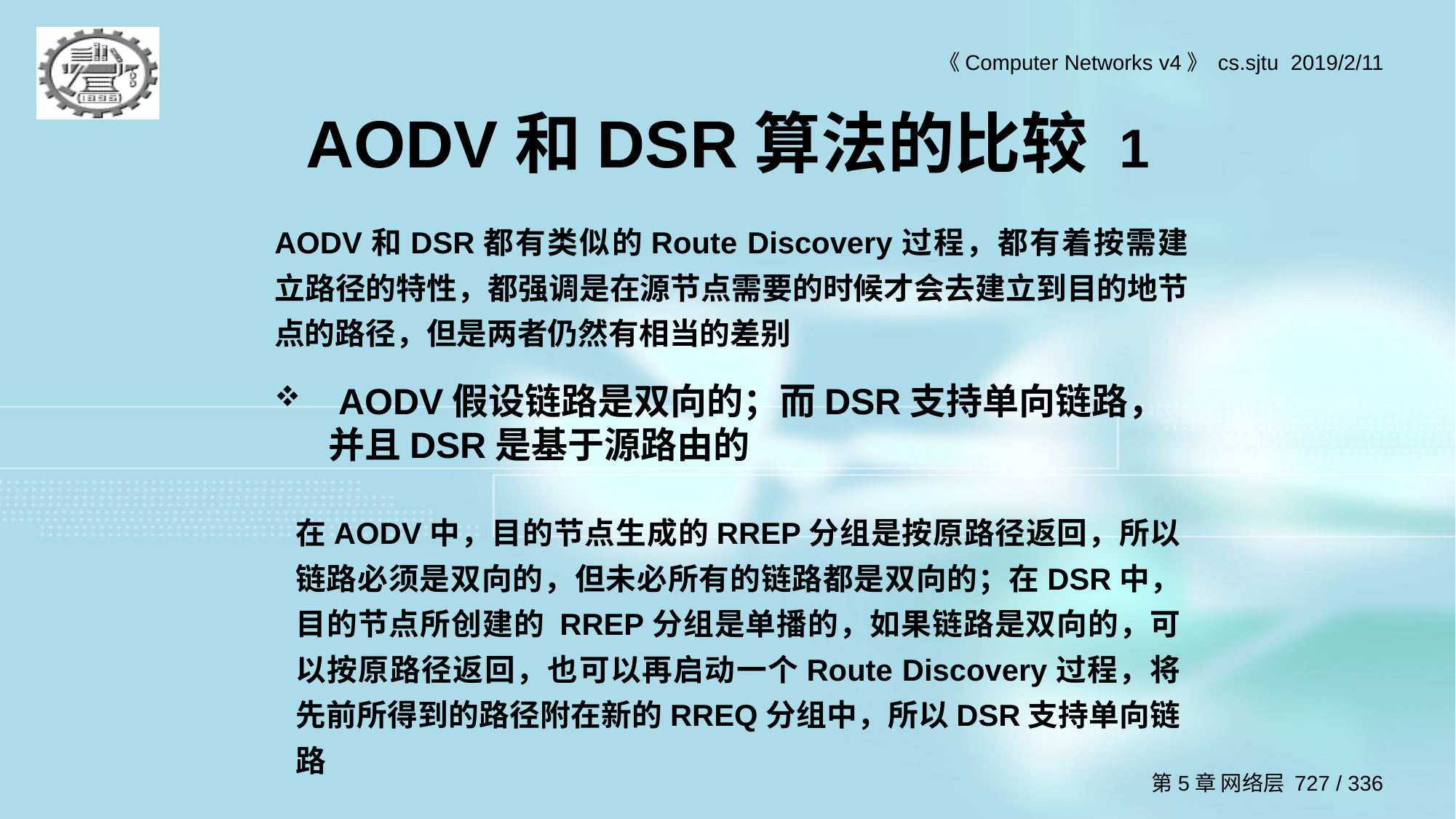

AODV和DSR算法的比较 1
AODV和DSR都有类似的Route Discovery过程，都有着按需建立路径的特性，都强调是在源节点需要的时候才会去建立到目的地节点的路径，但是两者仍然有相当的差别
 AODV假设链路是双向的；而DSR支持单向链路，并且DSR是基于源路由的
在AODV中，目的节点生成的RREP分组是按原路径返回，所以链路必须是双向的，但未必所有的链路都是双向的；在DSR中，目的节点所创建的 RREP分组是单播的，如果链路是双向的，可以按原路径返回，也可以再启动一个Route Discovery过程，将先前所得到的路径附在新的RREQ分组中，所以DSR支持单向链路